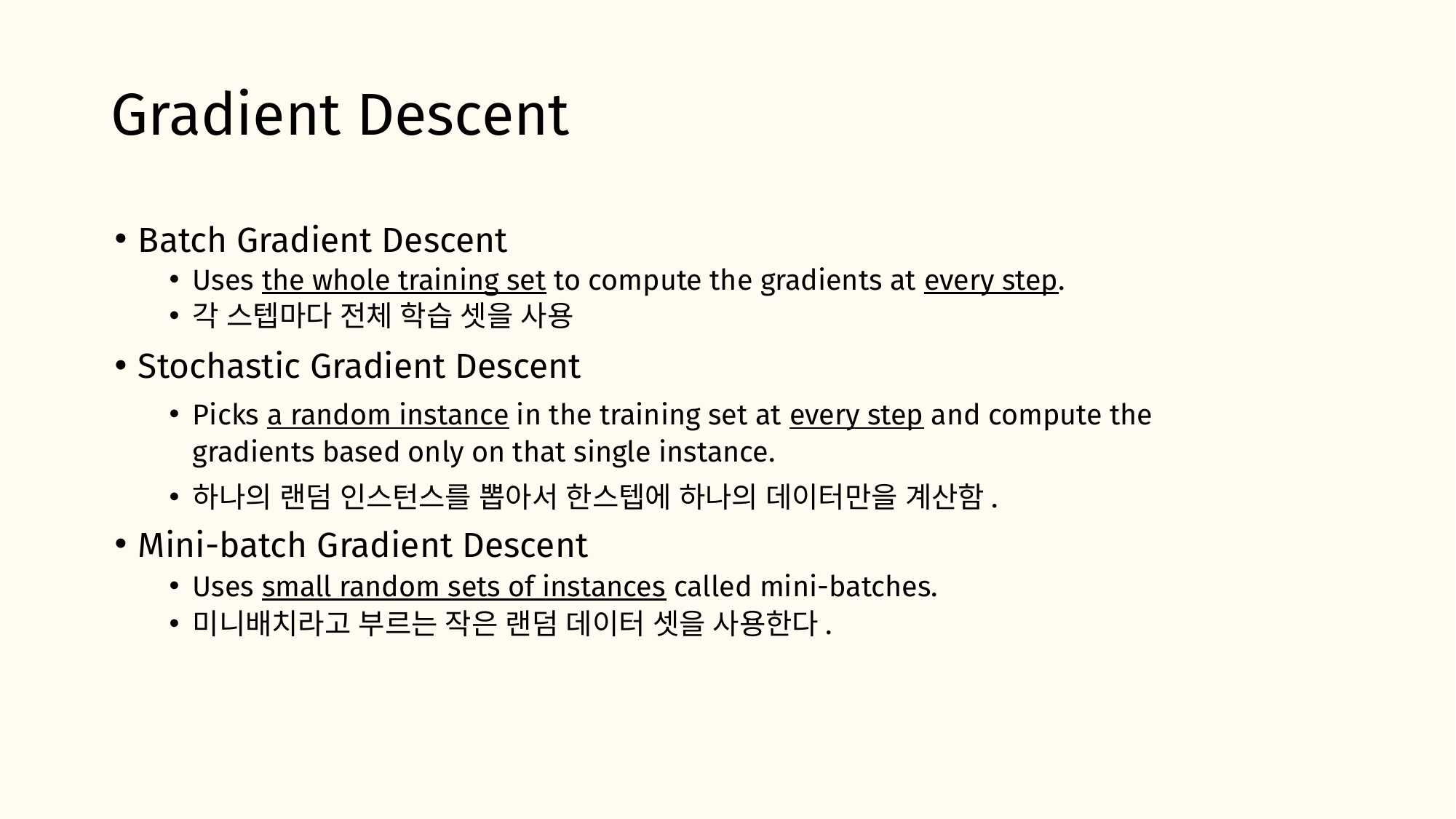

# Gradient Descent
Batch Gradient Descent
Uses the whole training set to compute the gradients at every step.
각 스텝마다 전체 학습 셋을 사용
Stochastic Gradient Descent
Picks a random instance in the training set at every step and compute the  gradients based only on that single instance.
하나의 랜덤 인스턴스를 뽑아서 한스텝에 하나의 데이터만을 계산함.
Mini-batch Gradient Descent
Uses small random sets of instances called mini-batches.
미니배치라고 부르는 작은 랜덤 데이터 셋을 사용한다.